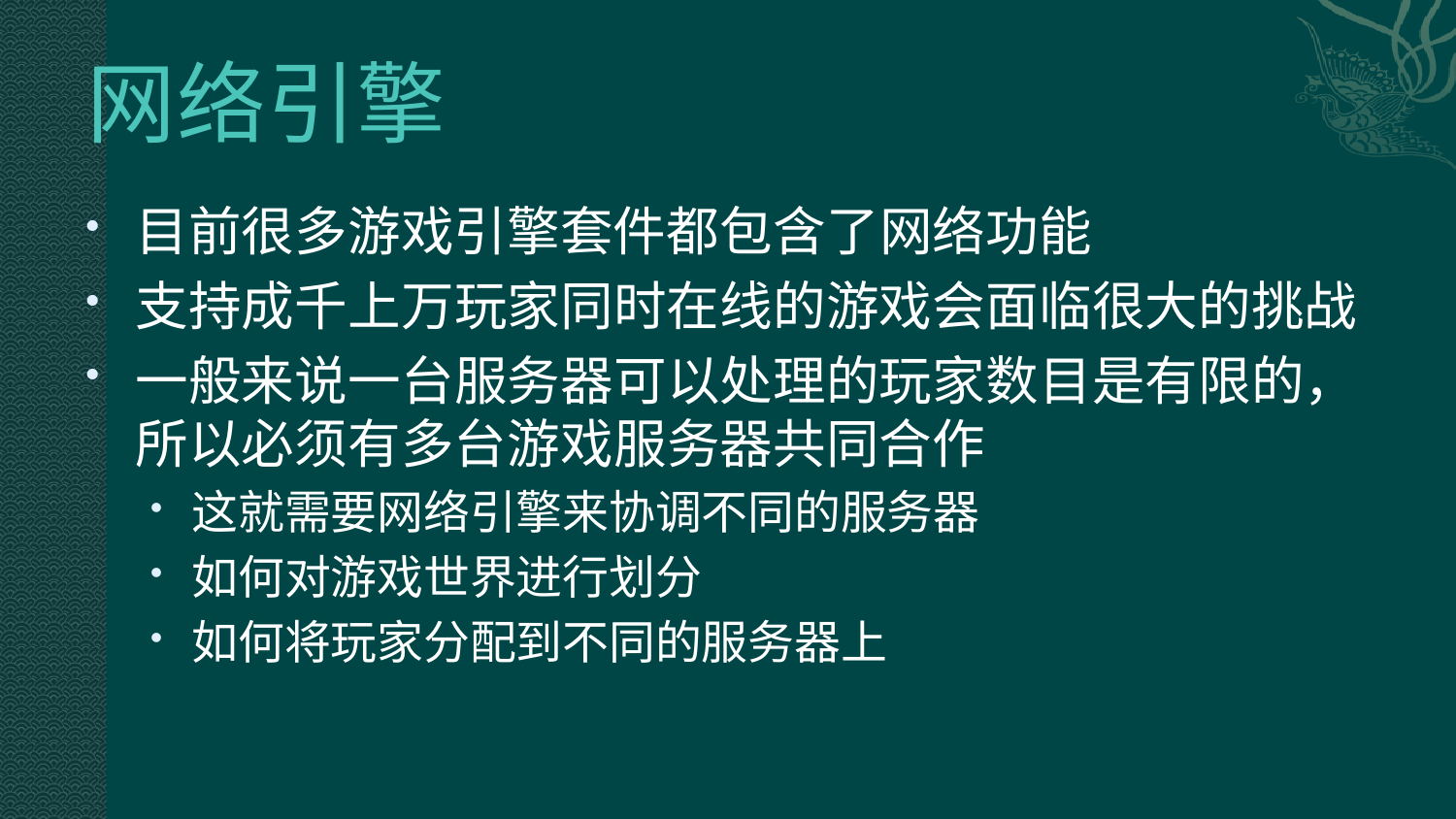

# 网络引擎
目前很多游戏引擎套件都包含了网络功能
支持成千上万玩家同时在线的游戏会面临很大的挑战
一般来说一台服务器可以处理的玩家数目是有限的，所以必须有多台游戏服务器共同合作
这就需要网络引擎来协调不同的服务器
如何对游戏世界进行划分
如何将玩家分配到不同的服务器上